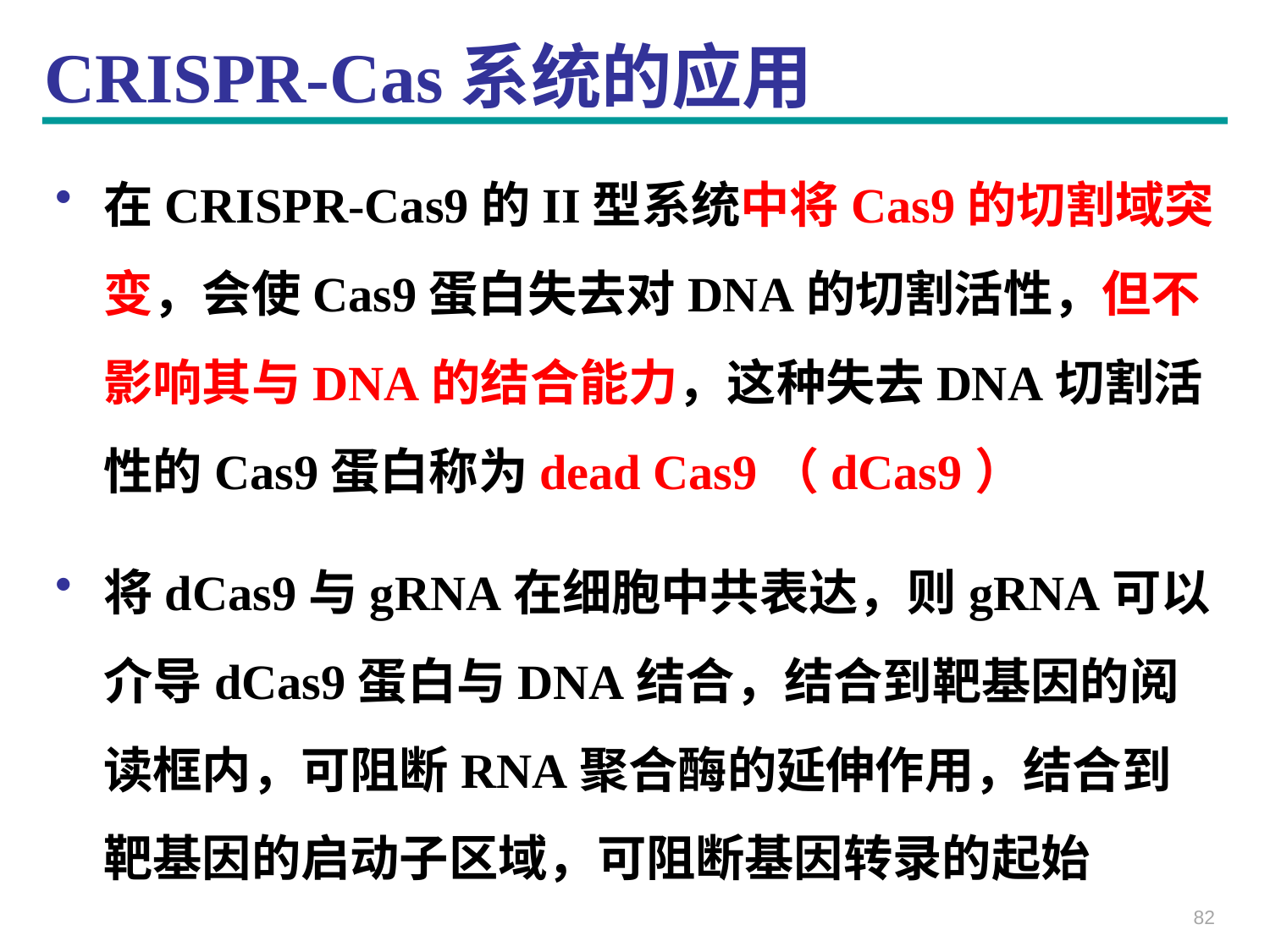

# CRISPR-Cas系统的应用
在CRISPR-Cas9的II型系统中将Cas9的切割域突变，会使Cas9蛋白失去对DNA的切割活性，但不影响其与DNA的结合能力，这种失去DNA切割活性的Cas9蛋白称为dead Cas9（dCas9）
将dCas9与gRNA在细胞中共表达，则gRNA可以介导dCas9蛋白与DNA结合，结合到靶基因的阅读框内，可阻断RNA聚合酶的延伸作用，结合到靶基因的启动子区域，可阻断基因转录的起始
82